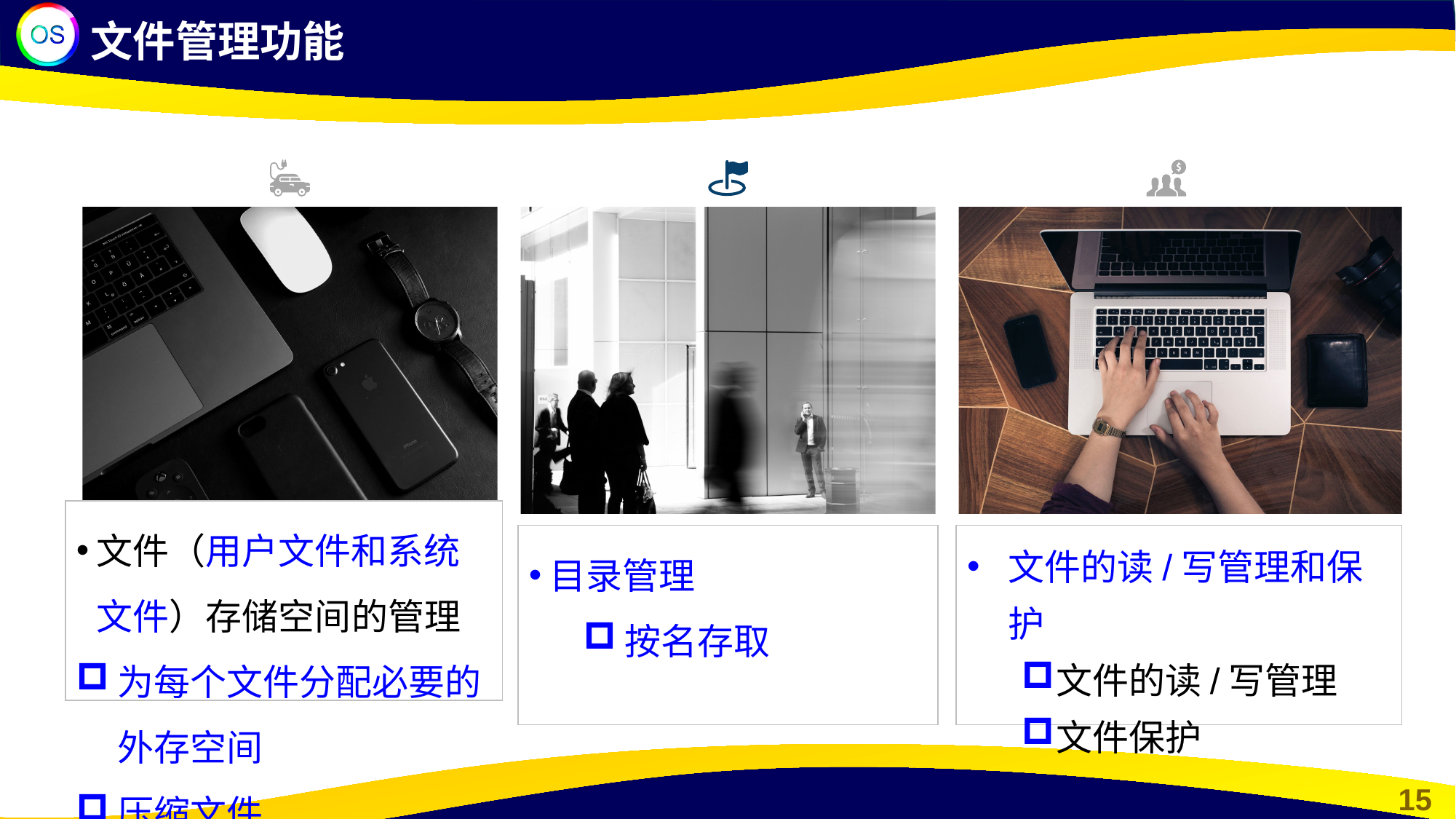

文件管理功能

文件（用户文件和系统文件）存储空间的管理
为每个文件分配必要的外存空间
压缩文件

目录管理
按名存取
文件的读/写管理和保护
文件的读/写管理
文件保护